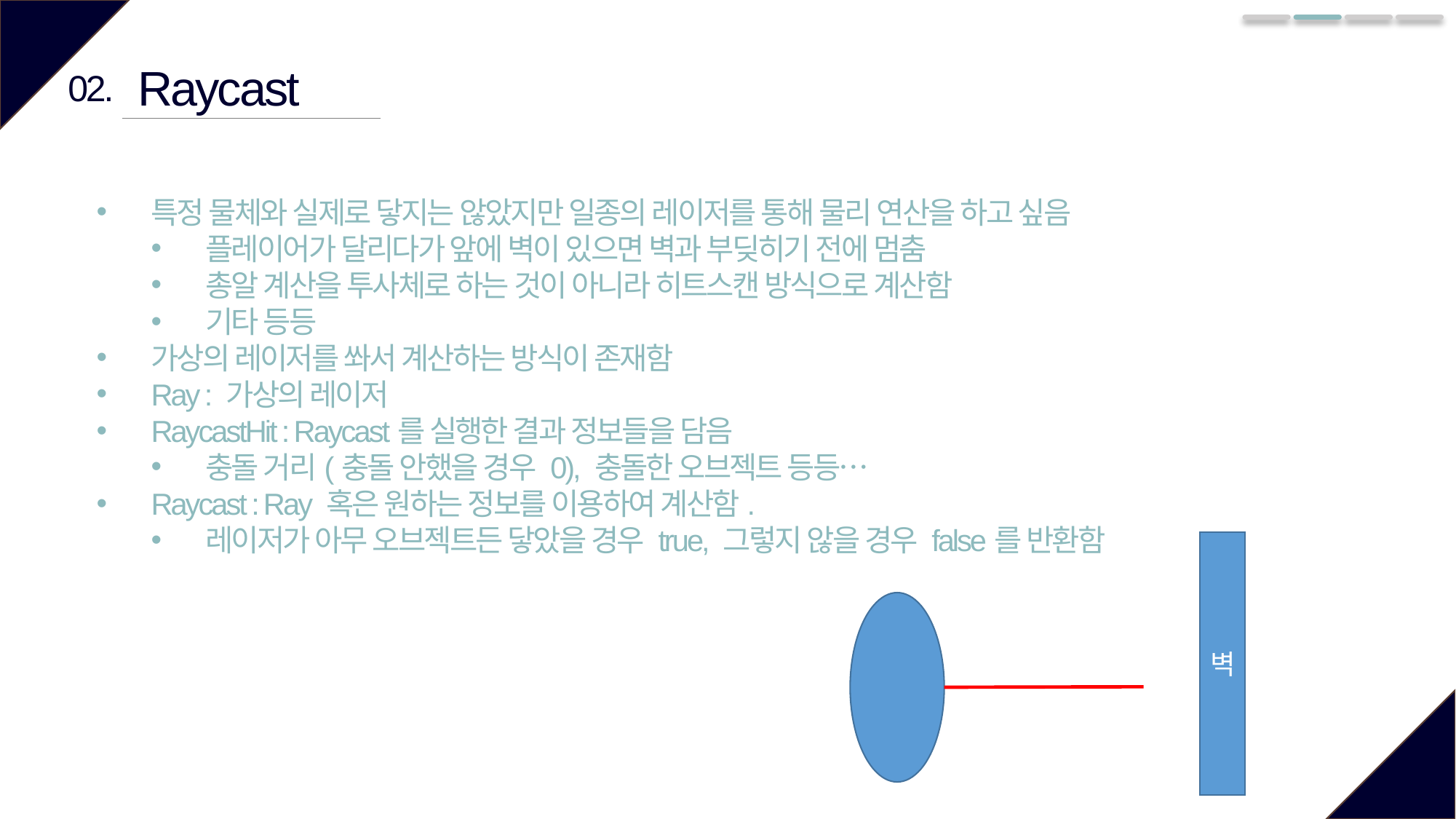

Raycast
02.
특정 물체와 실제로 닿지는 않았지만 일종의 레이저를 통해 물리 연산을 하고 싶음
플레이어가 달리다가 앞에 벽이 있으면 벽과 부딪히기 전에 멈춤
총알 계산을 투사체로 하는 것이 아니라 히트스캔 방식으로 계산함
기타 등등
가상의 레이저를 쏴서 계산하는 방식이 존재함
Ray : 가상의 레이저
RaycastHit : Raycast를 실행한 결과 정보들을 담음
충돌 거리(충돌 안했을 경우 0), 충돌한 오브젝트 등등…
Raycast : Ray 혹은 원하는 정보를 이용하여 계산함.
레이저가 아무 오브젝트든 닿았을 경우 true, 그렇지 않을 경우 false를 반환함
벽